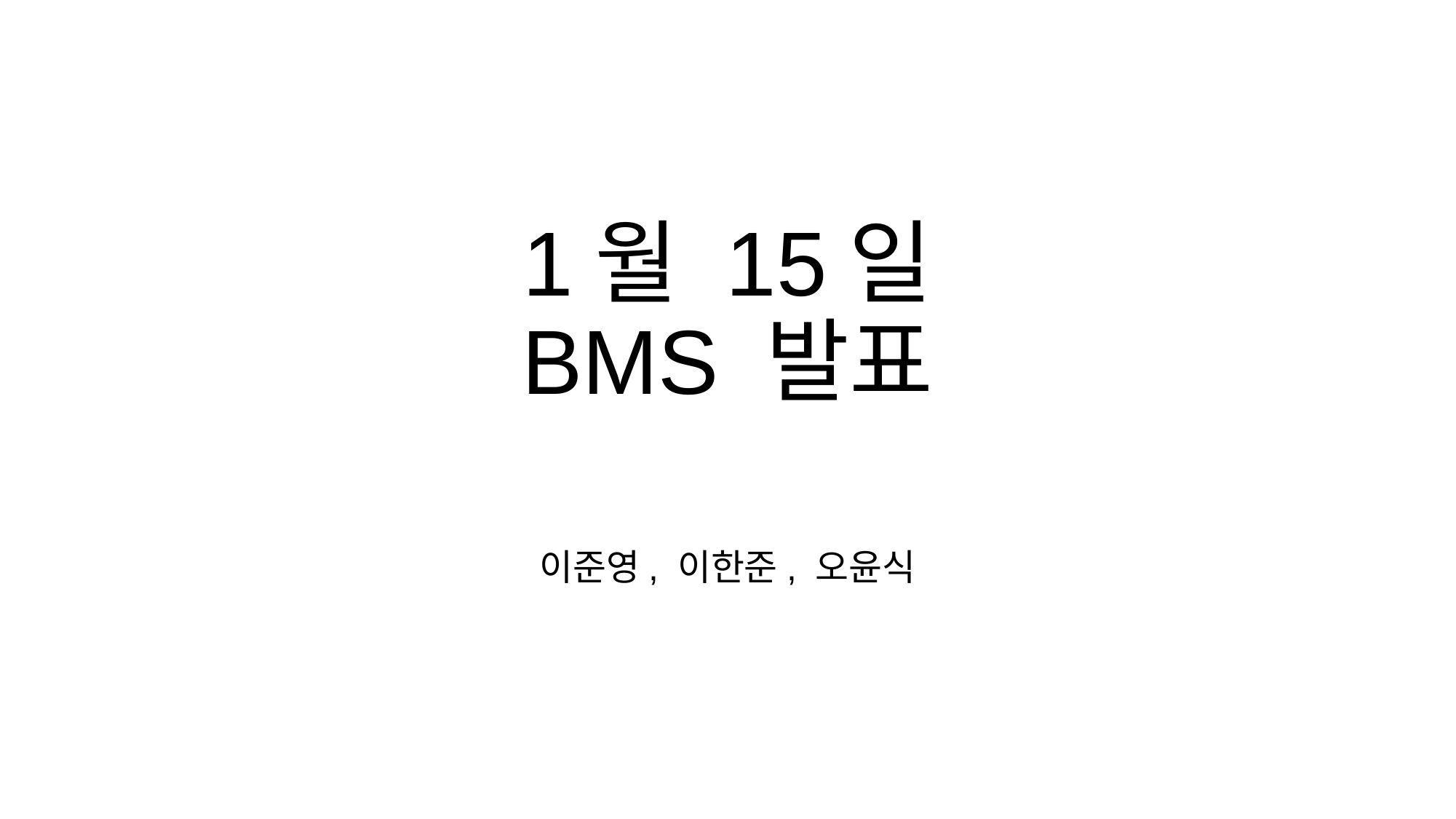

# 1월 15일 BMS 발표

이준영, 이한준, 오윤식